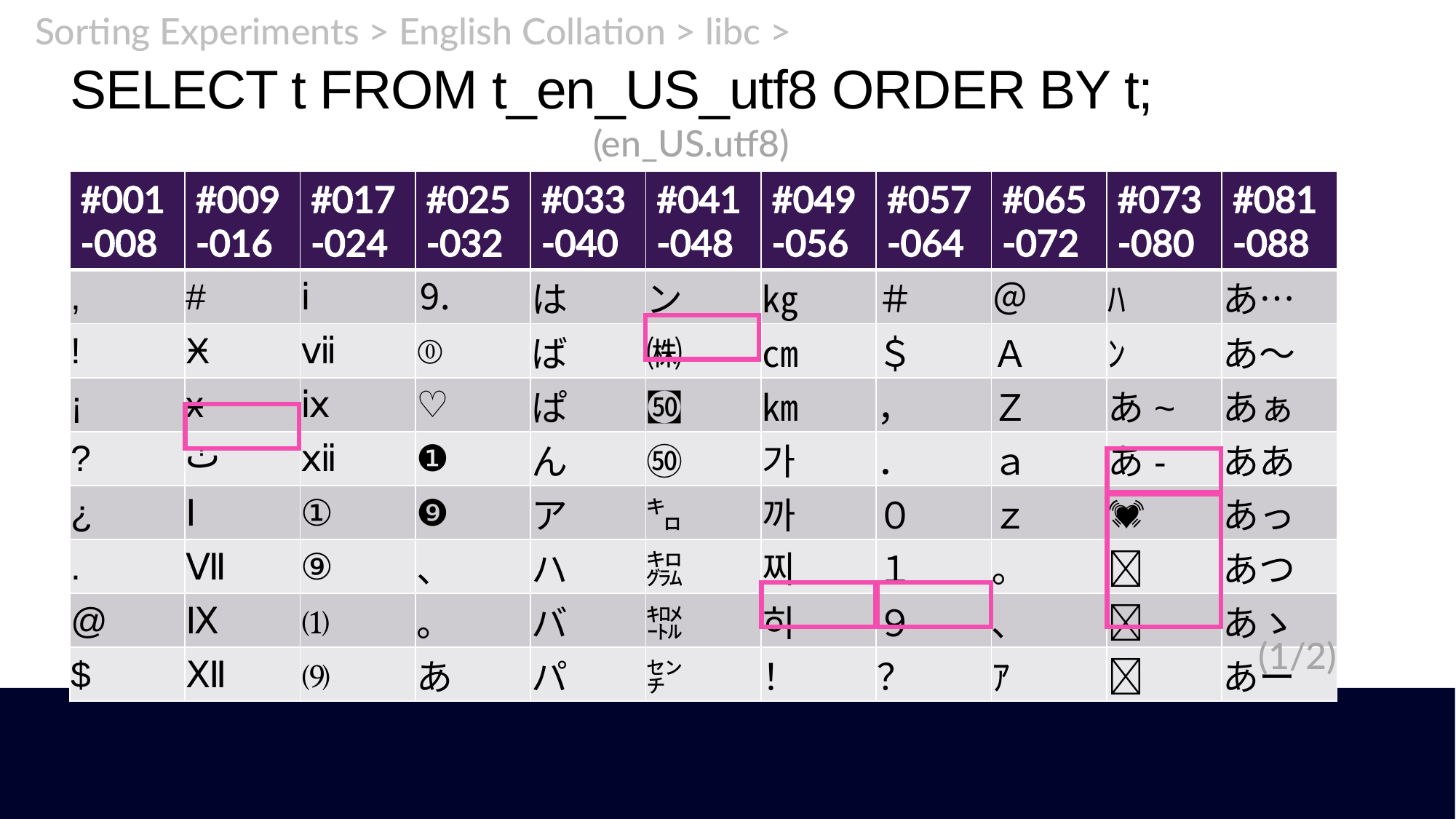

Sorting Experiments > English Collation > libc >
# SELECT t FROM t_en_US_utf8 ORDER BY t;
(en_US.utf8)
| #001 -008 | #009 -016 | #017 -024 | #025 -032 | #033 -040 | #041 -048 | #049 -056 | #057 -064 | #065 -072 | #073 -080 | #081 -088 |
| --- | --- | --- | --- | --- | --- | --- | --- | --- | --- | --- |
| , | # | ⅰ | ⒐ | は | ン | ㎏ | ＃ | ＠ | ﾊ | あ… |
| ! | Ӿ | ⅶ | ⓪ | ば | ㈱ | ㎝ | ＄ | Ａ | ﾝ | あ〜 |
| ¡ | ӿ | ⅸ | ♡ | ぱ | ㉌ | ㎞ | ， | Ｚ | あ~ | あぁ |
| ? | ٺ | ⅻ | ❶ | ん | ㊿ | 가 | ． | ａ | あ- | ああ |
| ¿ | Ⅰ | ① | ❾ | ア | ㌔ | 까 | ０ | ｚ | 💓 | あっ |
| . | Ⅶ | ⑨ | 、 | ハ | ㌕ | 찌 | １ | ｡ | 𡨸 | あつ |
| @ | Ⅸ | ⑴ | 。 | バ | ㌖ | 히 | ９ | ､ | 𢆥 | あゝ |
| $ | Ⅻ | ⑼ | あ | パ | ㌢ | ！ | ？ | ｱ | 𥪞 | あー |

(1/2)